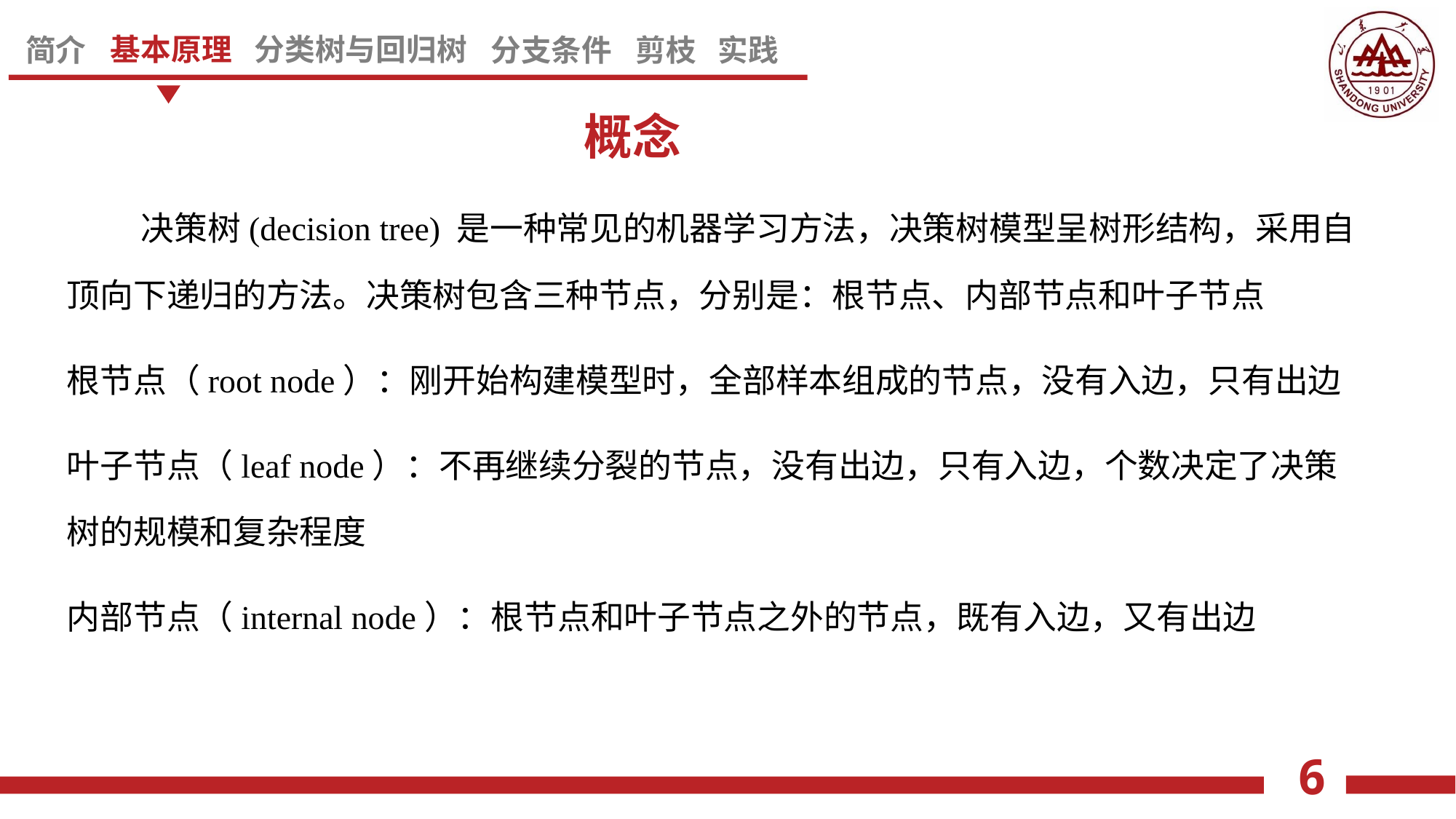

概念
        决策树(decision tree) 是一种常见的机器学习方法，决策树模型呈树形结构，采用自顶向下递归的方法。决策树包含三种节点，分别是：根节点、内部节点和叶子节点
根节点（root node）：刚开始构建模型时，全部样本组成的节点，没有入边，只有出边
叶子节点（leaf node）：不再继续分裂的节点，没有出边，只有入边，个数决定了决策树的规模和复杂程度
内部节点（internal node）：根节点和叶子节点之外的节点，既有入边，又有出边